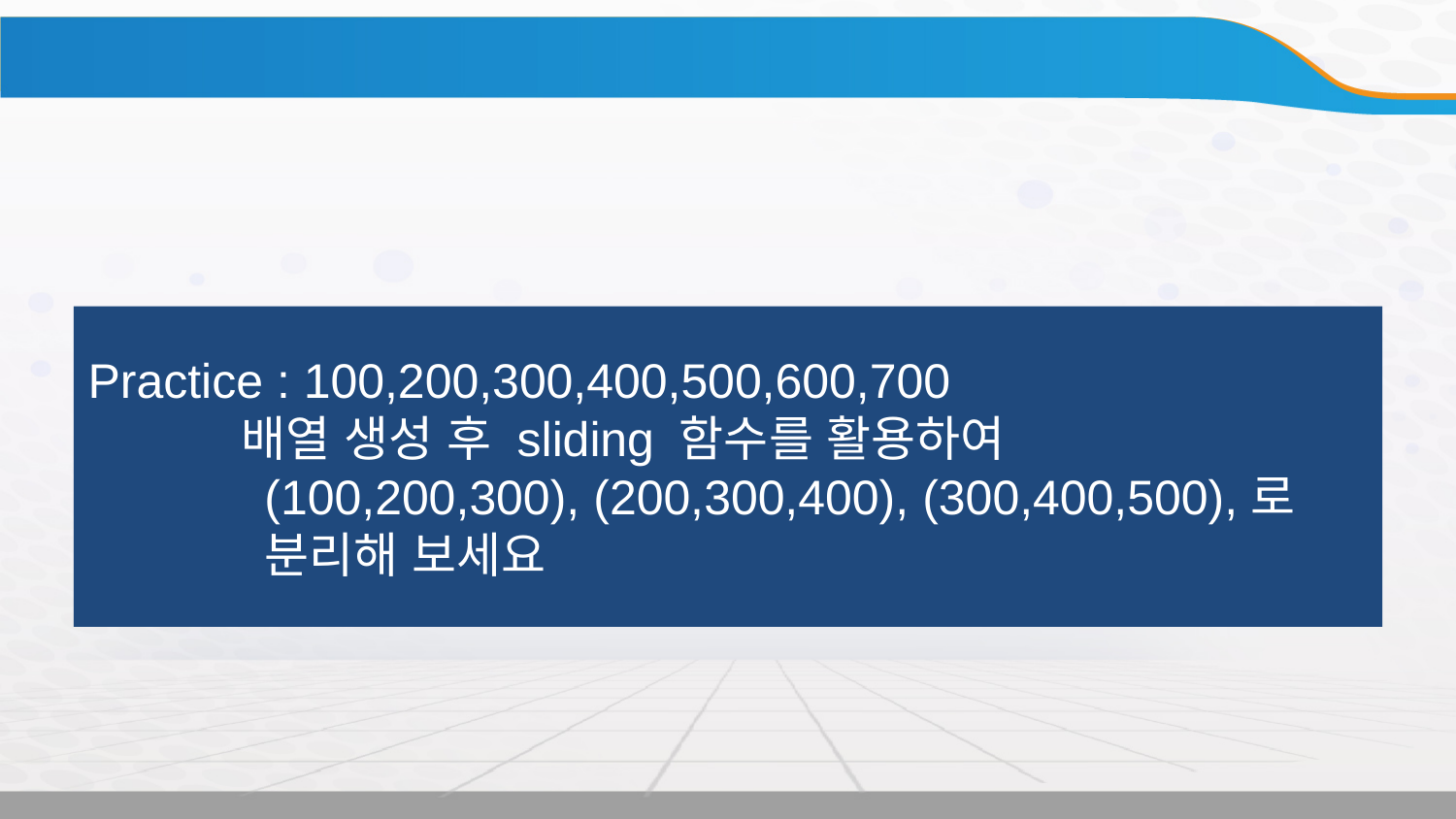

Practice : 100,200,300,400,500,600,700
             배열 생성 후 sliding 함수를 활용하여
             (100,200,300), (200,300,400), (300,400,500),로
             분리해 보세요